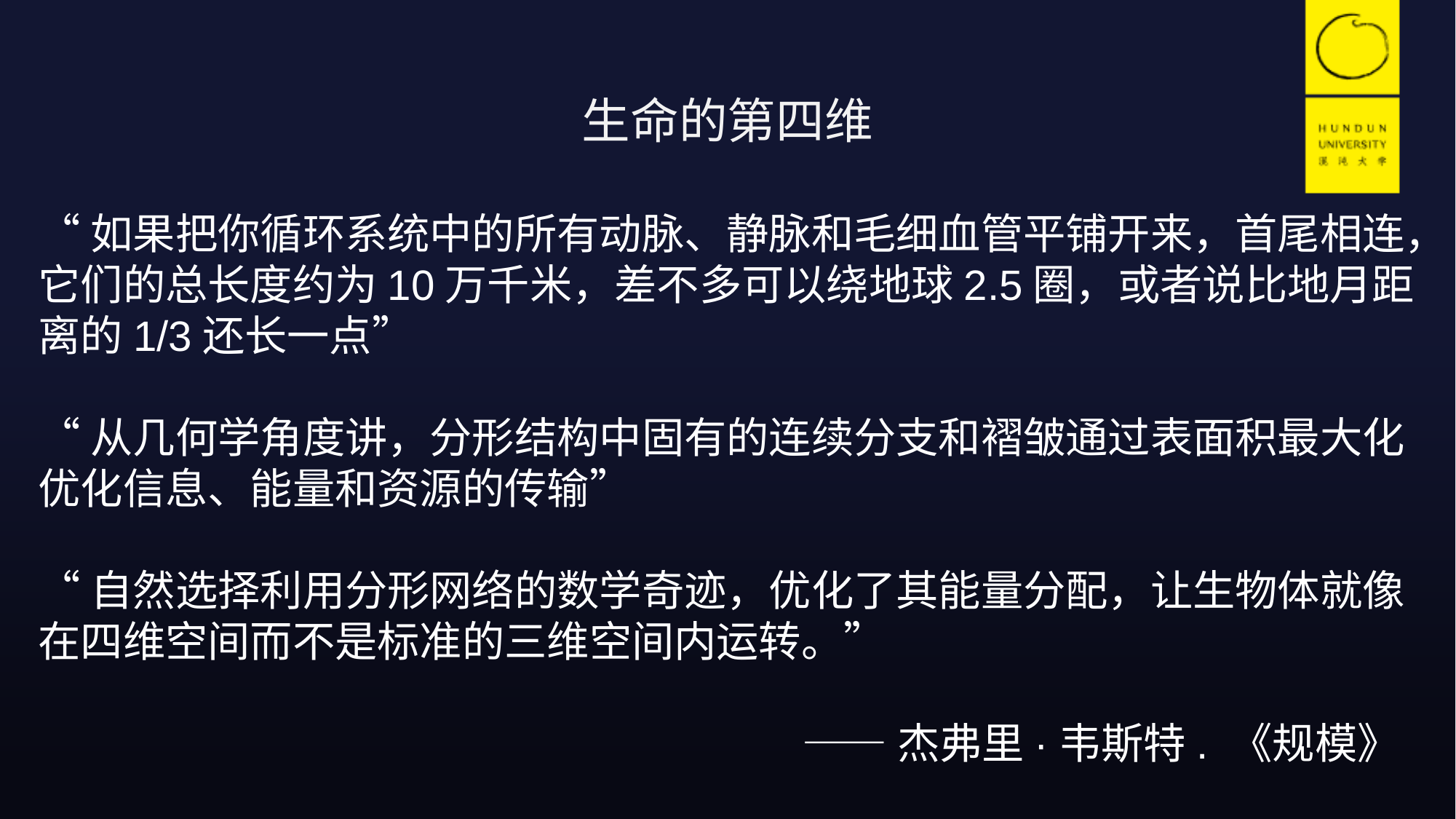

# 生命的第四维
“如果把你循环系统中的所有动脉、静脉和毛细血管平铺开来，首尾相连，它们的总长度约为10万千米，差不多可以绕地球2.5圈，或者说比地月距离的1/3还长一点”

“从几何学角度讲，分形结构中固有的连续分支和褶皱通过表面积最大化优化信息、能量和资源的传输”

“自然选择利用分形网络的数学奇迹，优化了其能量分配，让生物体就像在四维空间而不是标准的三维空间内运转。”

							——杰弗里·韦斯特. 《规模》